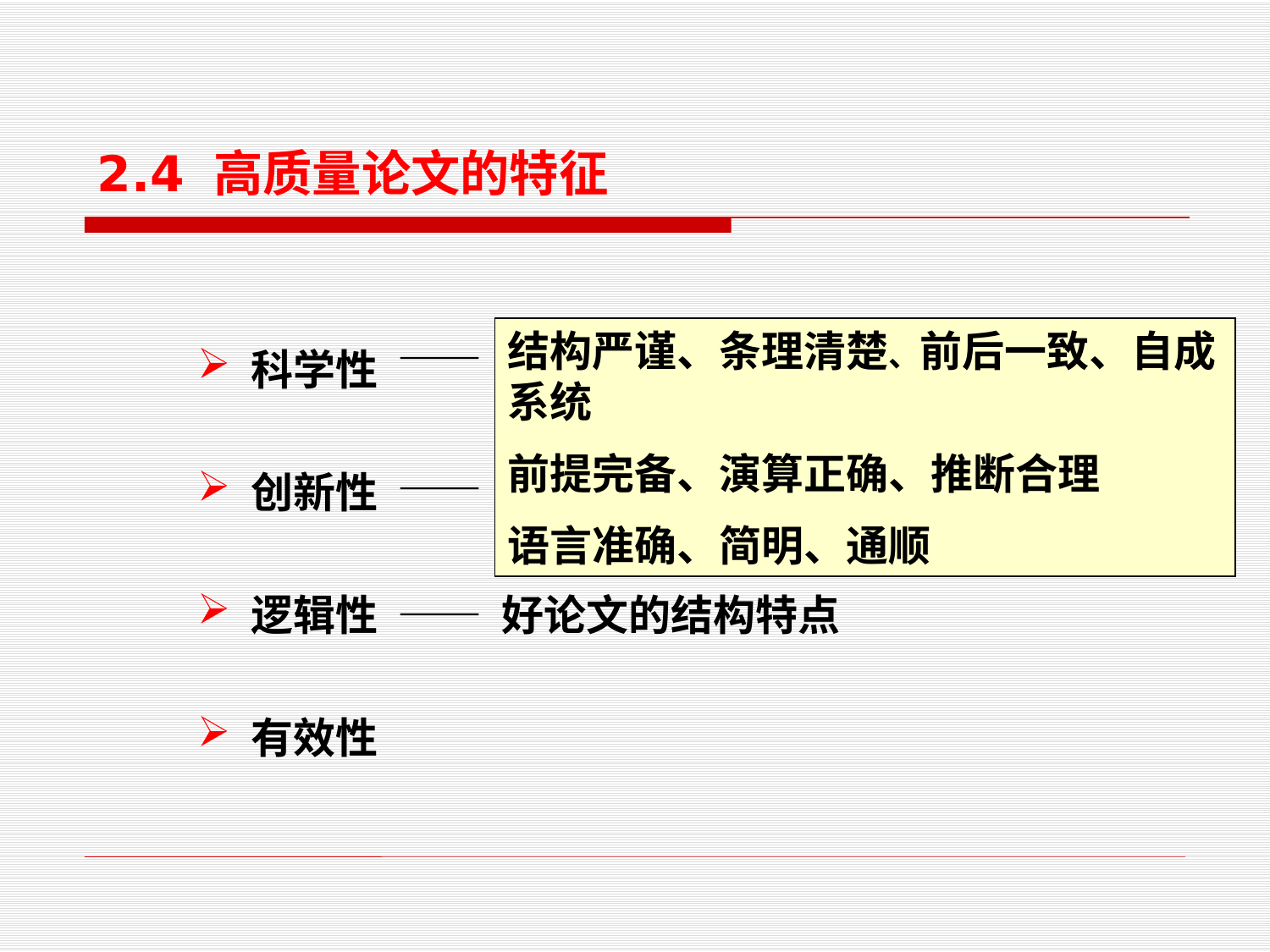

2.4 高质量论文的特征
 科学性
 创新性
 逻辑性
 有效性
结构严谨、条理清楚、前后一致、自成系统
前提完备、演算正确、推断合理
语言准确、简明、通顺
—— 方法论上的特征
—— 科技论文的灵魂
—— 好论文的结构特点